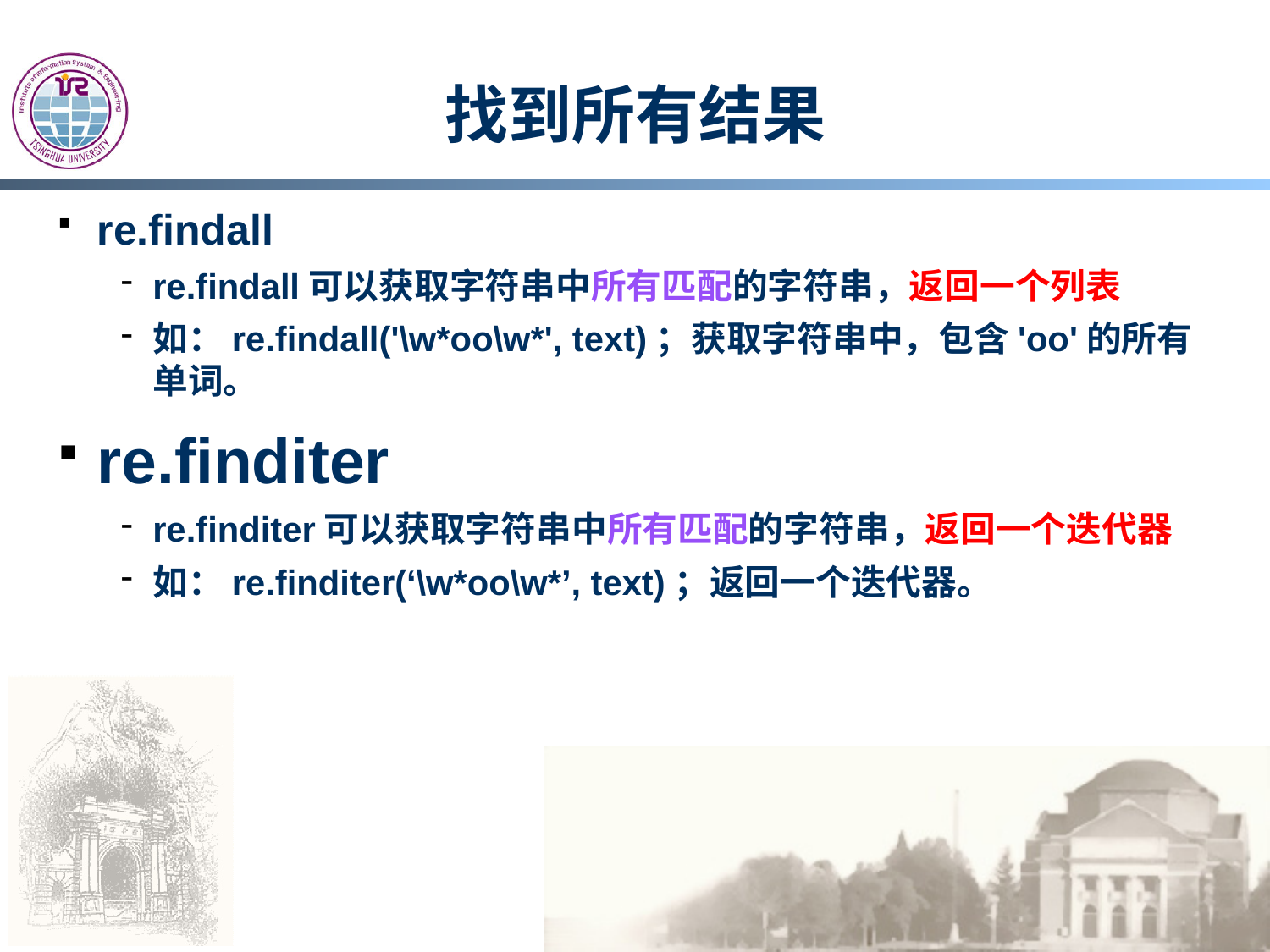

# 找到所有结果
re.findall
re.findall可以获取字符串中所有匹配的字符串，返回一个列表
如：re.findall('\w*oo\w*', text)；获取字符串中，包含'oo'的所有单词。
re.finditer
re.finditer可以获取字符串中所有匹配的字符串，返回一个迭代器
如：re.finditer(‘\w*oo\w*’, text)；返回一个迭代器。